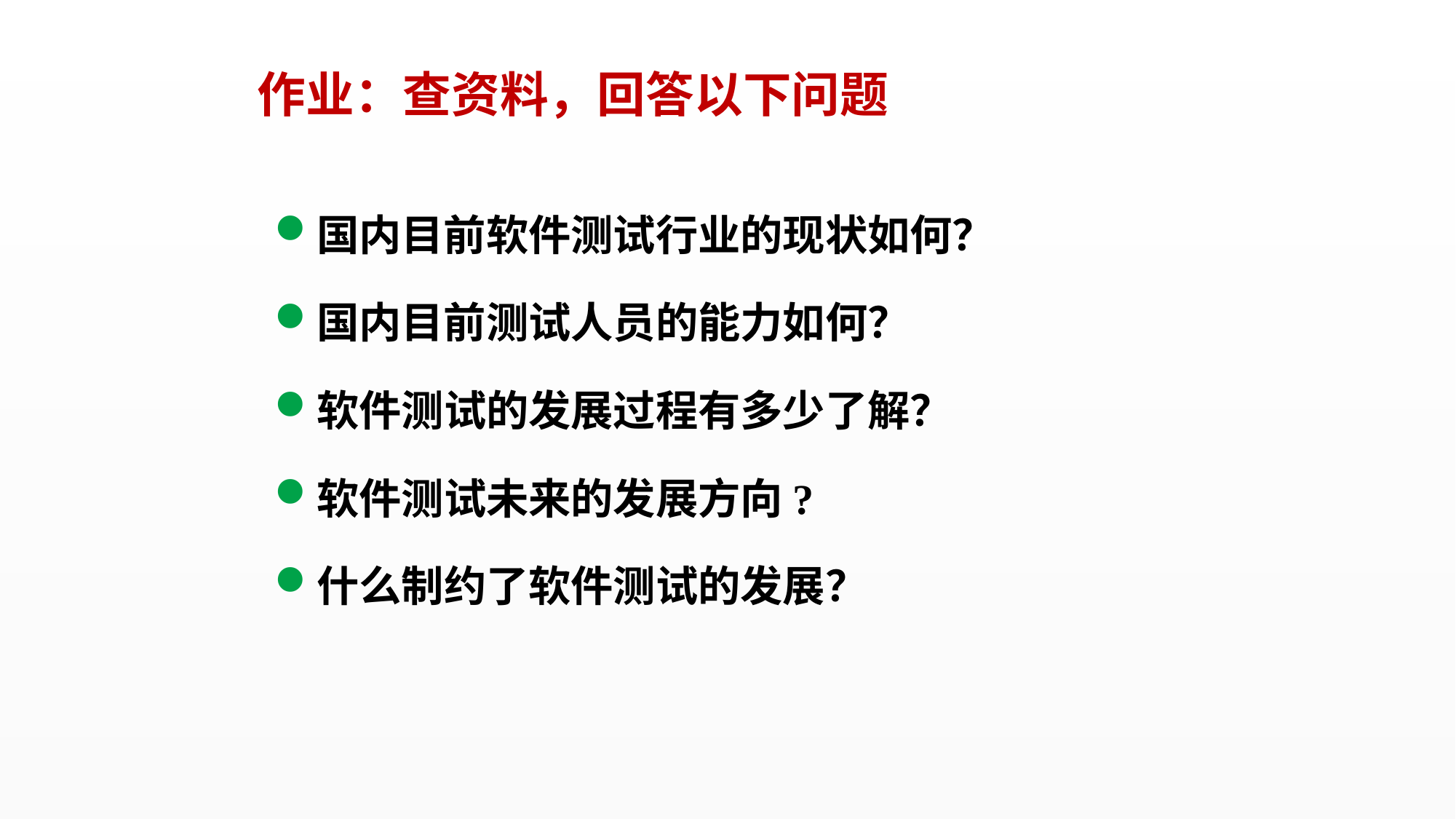

作业：查资料，回答以下问题
国内目前软件测试行业的现状如何？
国内目前测试人员的能力如何？
软件测试的发展过程有多少了解？
软件测试未来的发展方向?
什么制约了软件测试的发展？